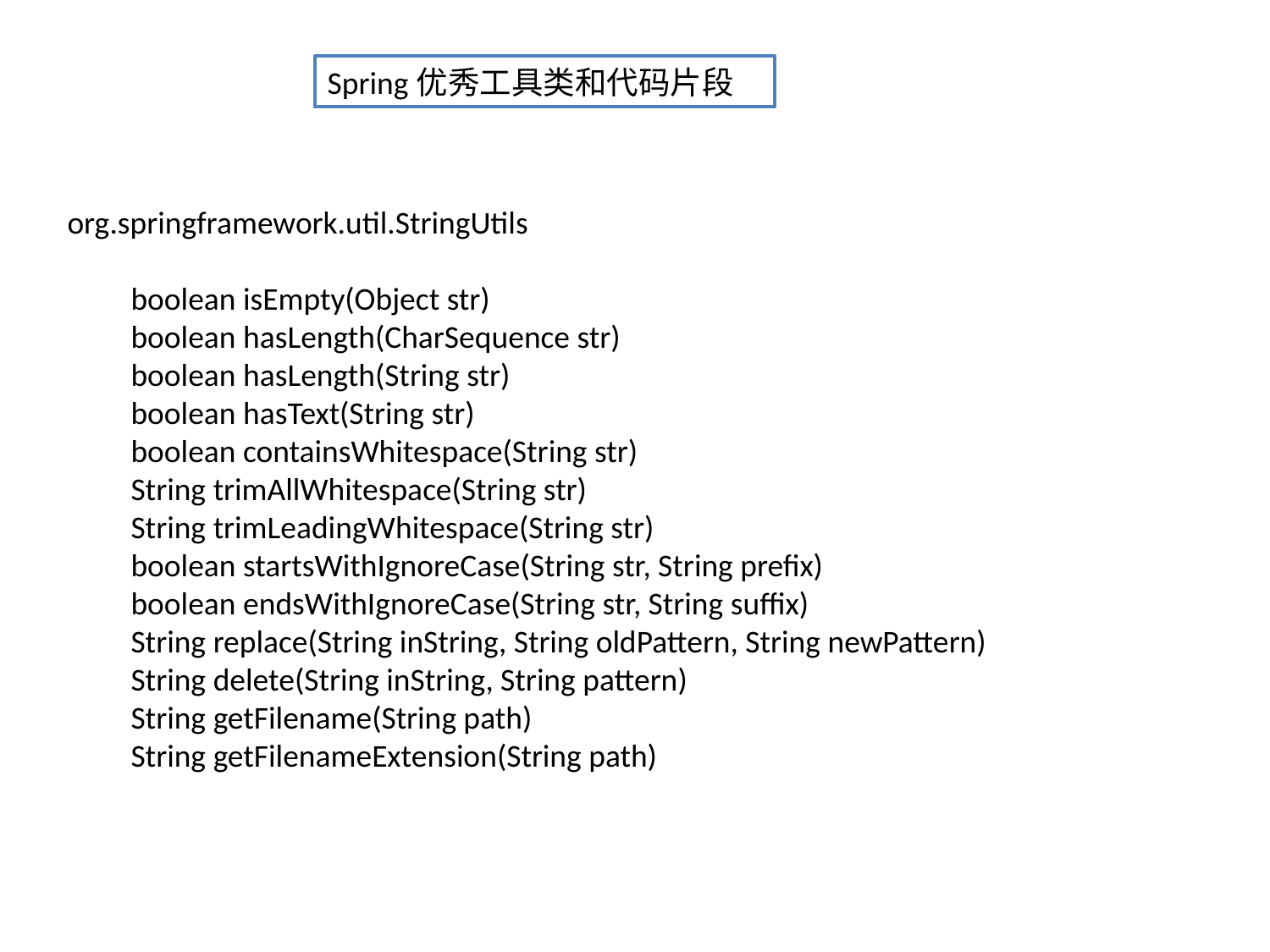

Spring优秀工具类和代码片段
org.springframework.util.StringUtils

boolean isEmpty(Object str)
boolean hasLength(CharSequence str)
boolean hasLength(String str)
boolean hasText(String str)
boolean containsWhitespace(String str)
String trimAllWhitespace(String str)
String trimLeadingWhitespace(String str)
boolean startsWithIgnoreCase(String str, String prefix)
boolean endsWithIgnoreCase(String str, String suffix)
String replace(String inString, String oldPattern, String newPattern)
String delete(String inString, String pattern)
String getFilename(String path)
String getFilenameExtension(String path)